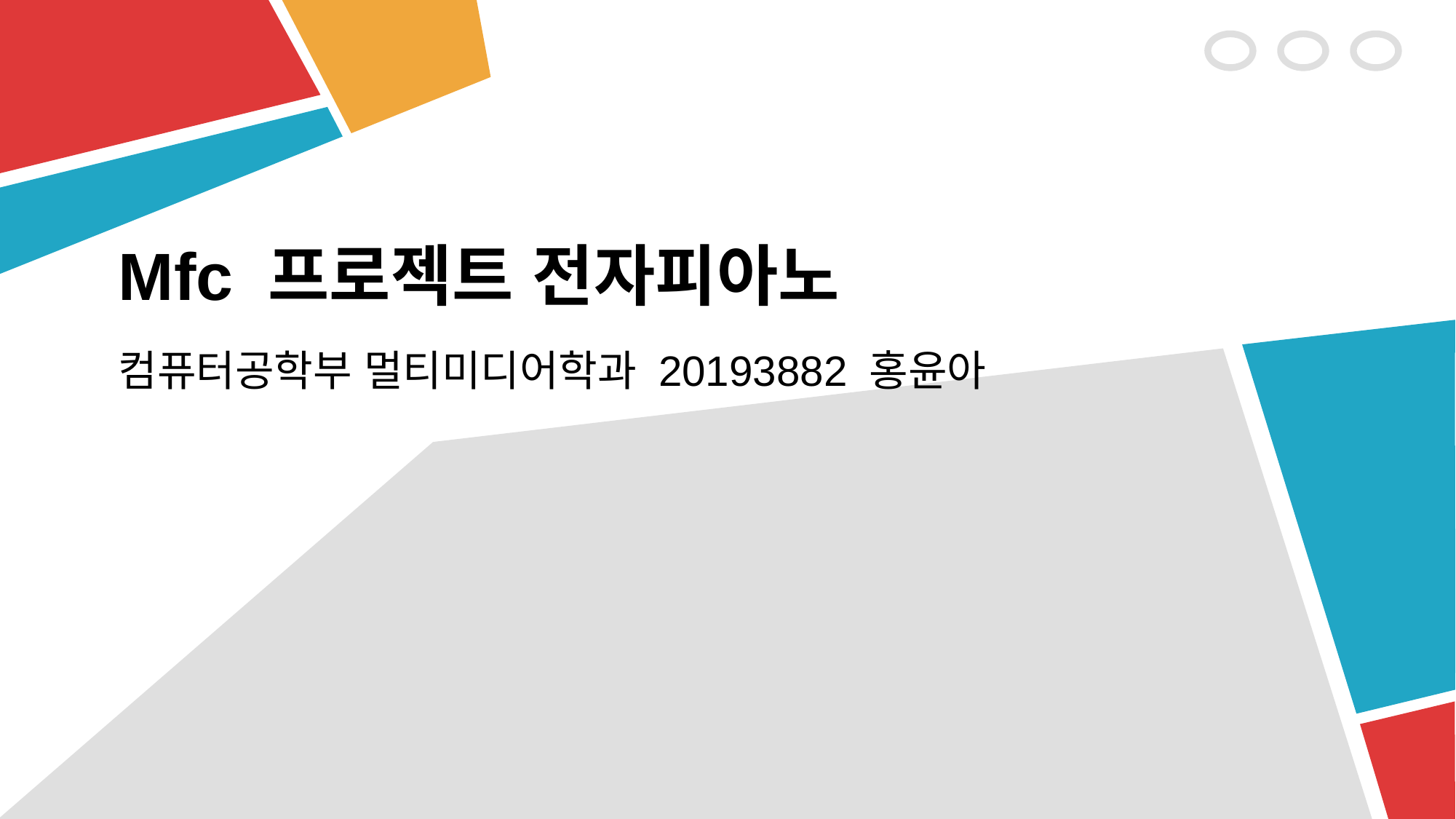

# Mfc 프로젝트 전자피아노
컴퓨터공학부 멀티미디어학과 20193882 홍윤아